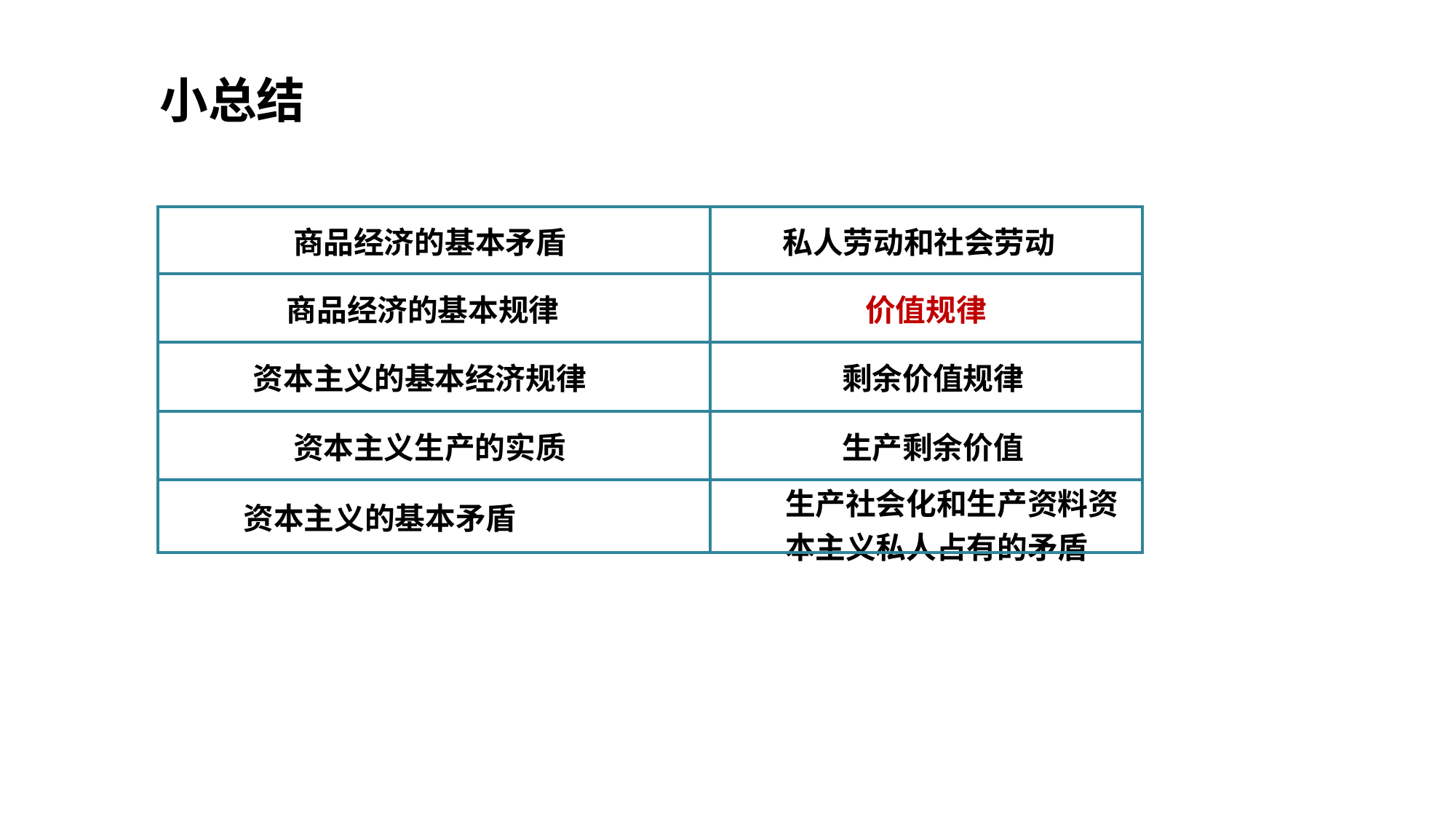

小总结
| 商品经济的基本矛盾 | 私人劳动和社会劳动 |
| --- | --- |
| 商品经济的基本规律 | 价值规律 |
| 资本主义的基本经济规律 | 剩余价值规律 |
| 资本主义生产的实质 | 生产剩余价值 |
| 资本主义的基本矛盾 | 生产社会化和生产资料资本主义私人占有的矛盾 |